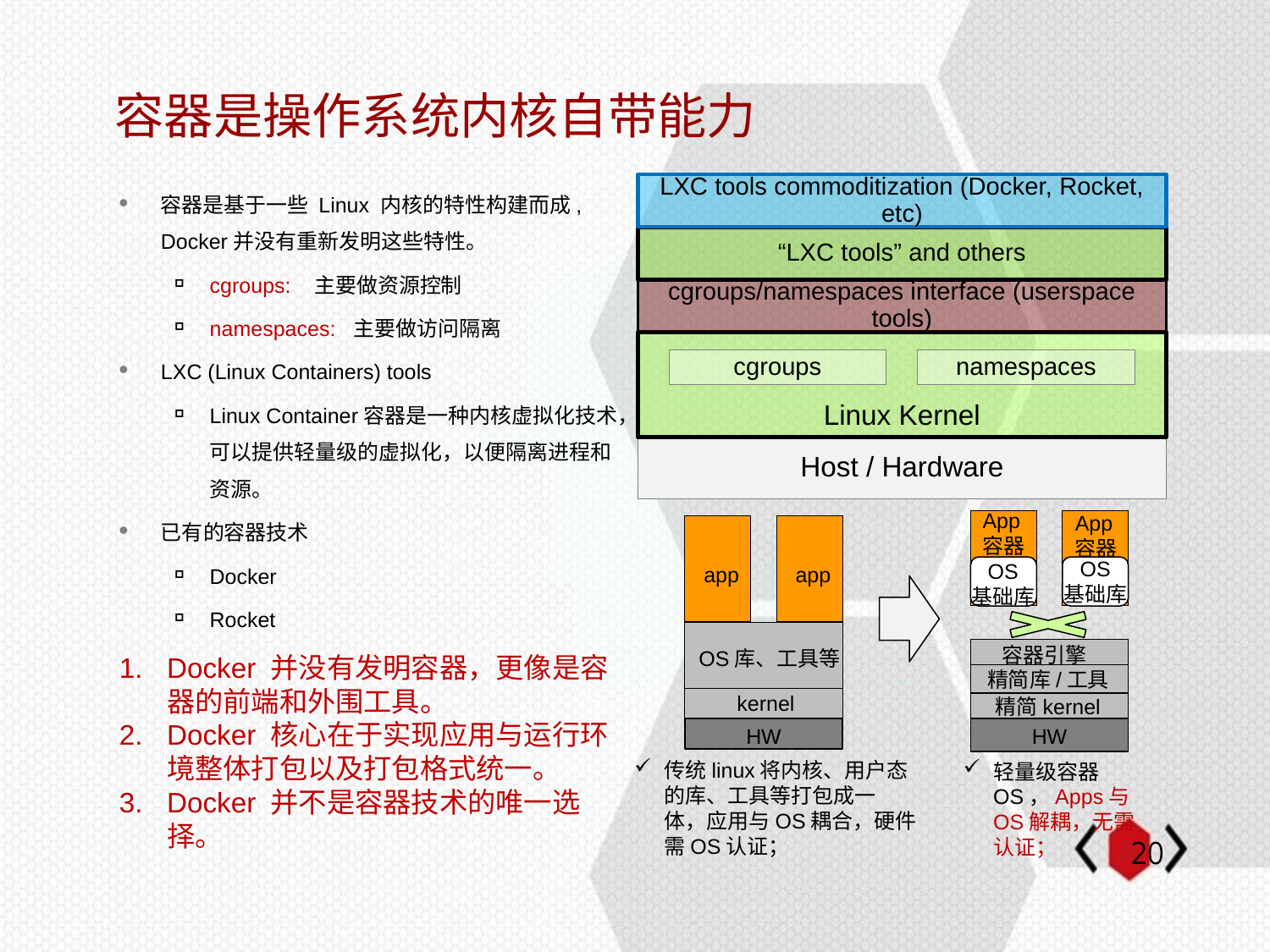

# 容器是操作系统内核自带能力
容器是基于一些 Linux 内核的特性构建而成,  Docker并没有重新发明这些特性。
cgroups:   主要做资源控制
namespaces:  主要做访问隔离
LXC (Linux Containers) tools
Linux Container容器是一种内核虚拟化技术，可以提供轻量级的虚拟化，以便隔离进程和资源。
已有的容器技术
Docker
Rocket
LXC tools commoditization (Docker, Rocket, etc)
“LXC tools” and others
cgroups/namespaces interface (userspace tools)
Linux Kernel
cgroups
namespaces
Host / Hardware
App
容器
App
容器

OS
基础库
OS
基础库

app
app

容器引擎
OS库、工具等

精简库/工具

kernel
精简kernel

HW
HW
传统linux将内核、用户态的库、工具等打包成一体，应用与OS耦合，硬件需OS认证；
轻量级容器OS，Apps与OS解耦，无需认证；
Docker 并没有发明容器，更像是容器的前端和外围工具。
Docker 核心在于实现应用与运行环境整体打包以及打包格式统一。
Docker 并不是容器技术的唯一选择。
20